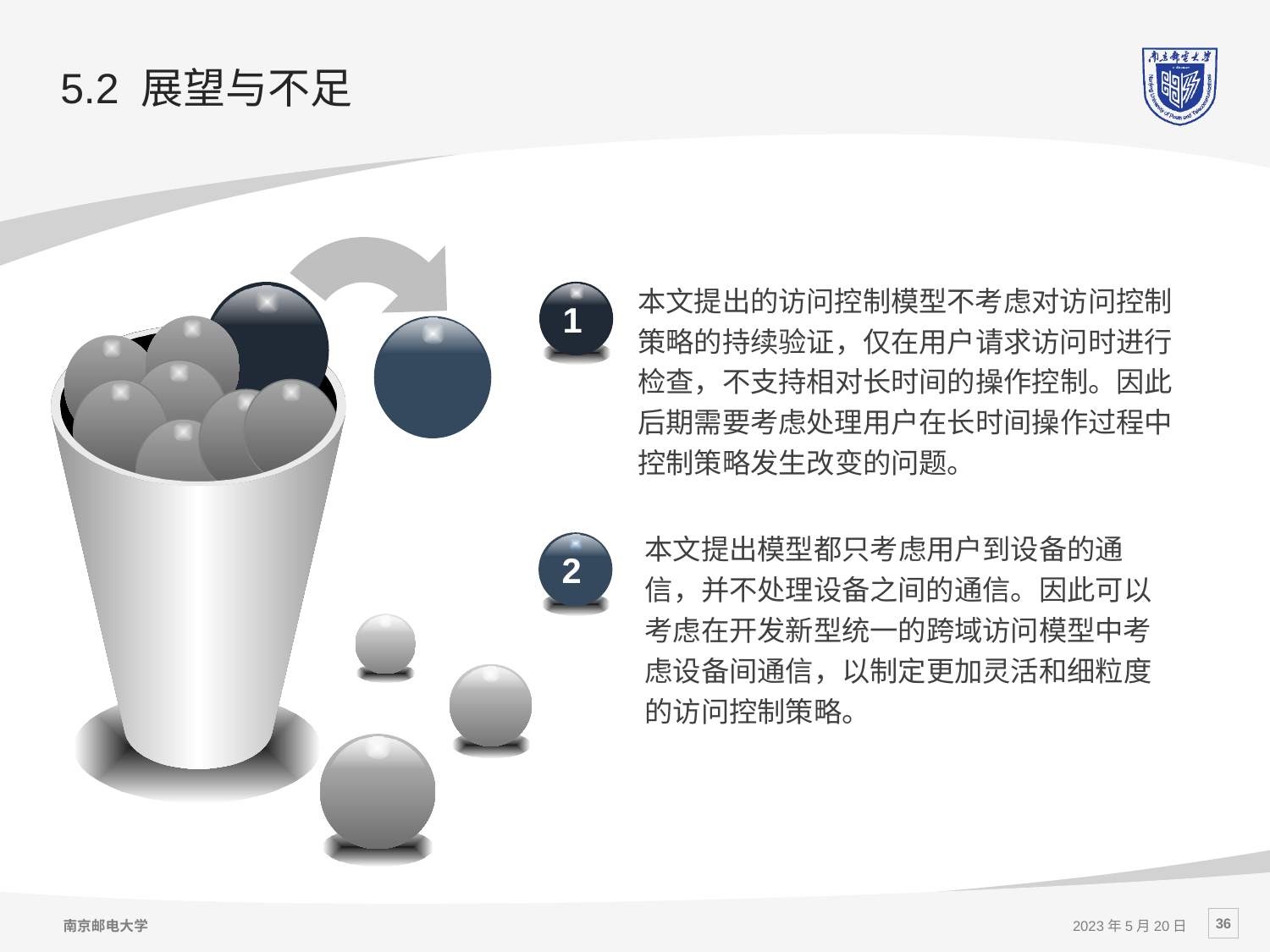

# 5.2 展望与不足

本文提出的访问控制模型不考虑对访问控制策略的持续验证，仅在用户请求访问时进行检查，不支持相对长时间的操作控制。因此后期需要考虑处理用户在长时间操作过程中控制策略发生改变的问题。
1

本文提出模型都只考虑用户到设备的通信，并不处理设备之间的通信。因此可以考虑在开发新型统一的跨域访问模型中考虑设备间通信，以制定更加灵活和细粒度的访问控制策略。
2